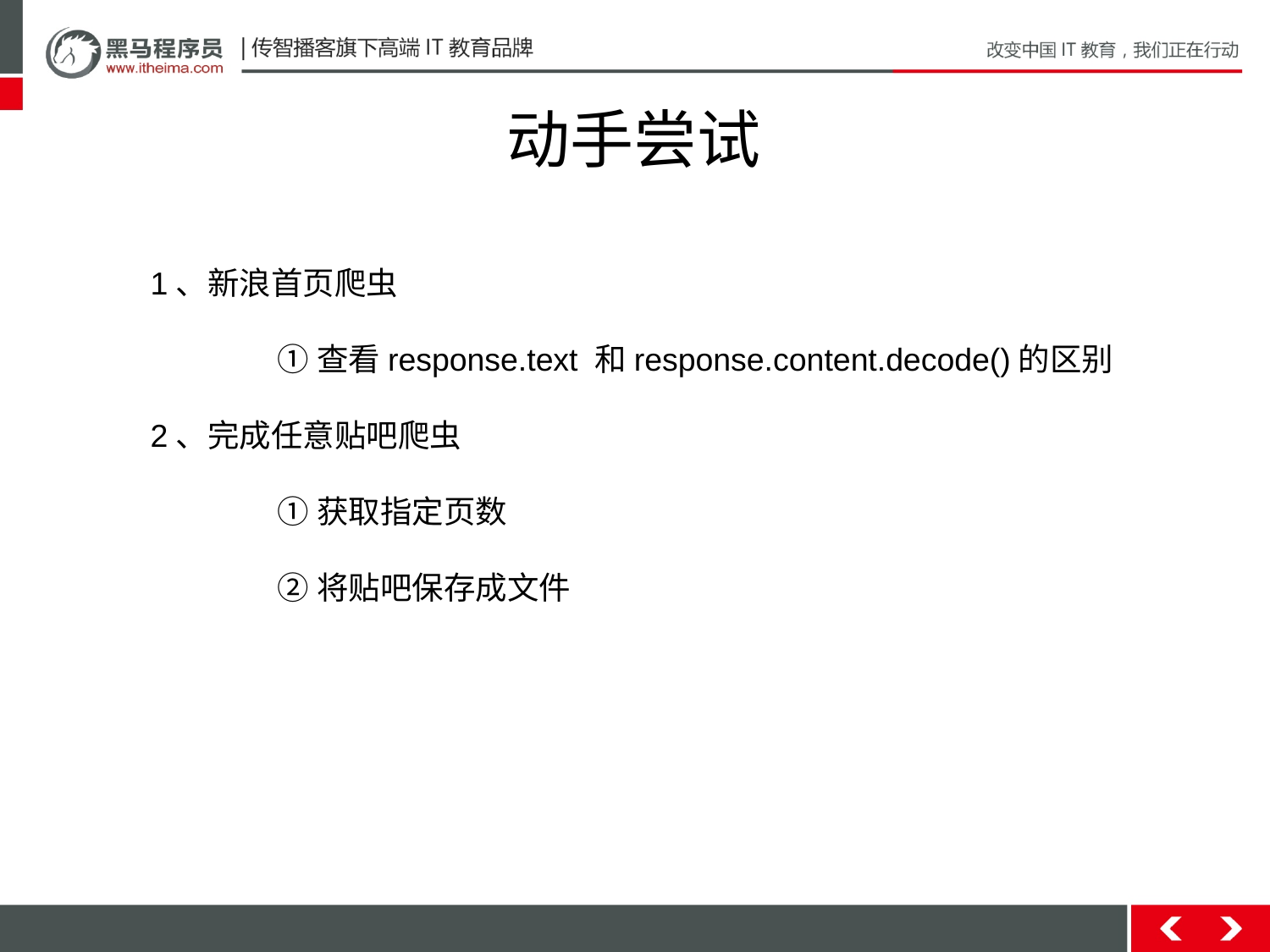

# 动手尝试
1、新浪首页爬虫

	①查看response.text 和response.content.decode()的区别

2、完成任意贴吧爬虫

	①获取指定页数

	②将贴吧保存成文件